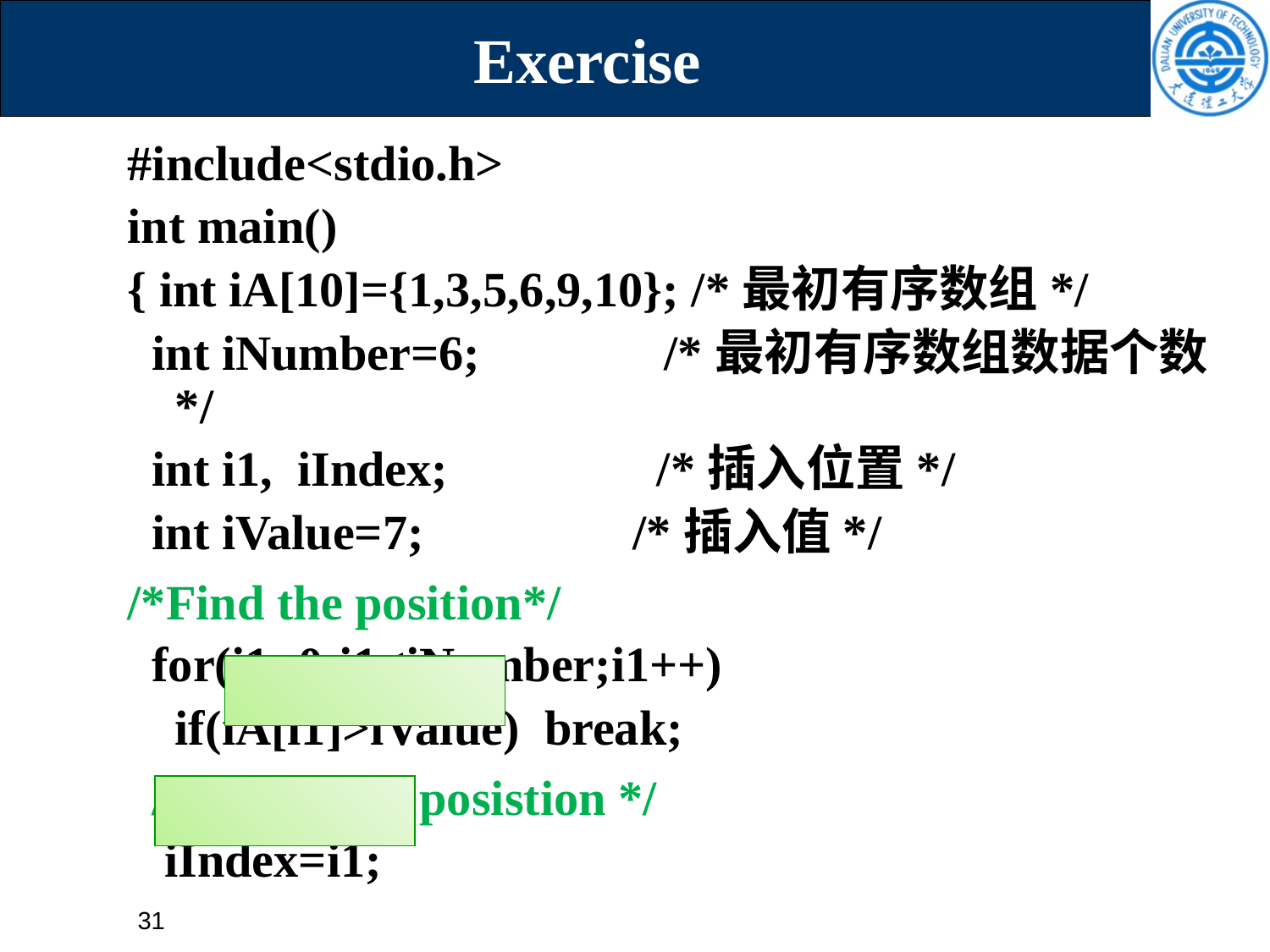

# Exercise
#include<stdio.h>
int main()
{ int iA[10]={1,3,5,6,9,10}; /*最初有序数组*/
  int iNumber=6;               /*最初有序数组数据个数*/
  int i1,  iIndex;                 /*插入位置*/
  int iValue=7;                 /*插入值*/
/*Find the position*/
  for(i1=0;i1<iNumber;i1++)
	if(iA[i1]>iValue)  break;
  /*record the posistion */
   iIndex=i1;

31